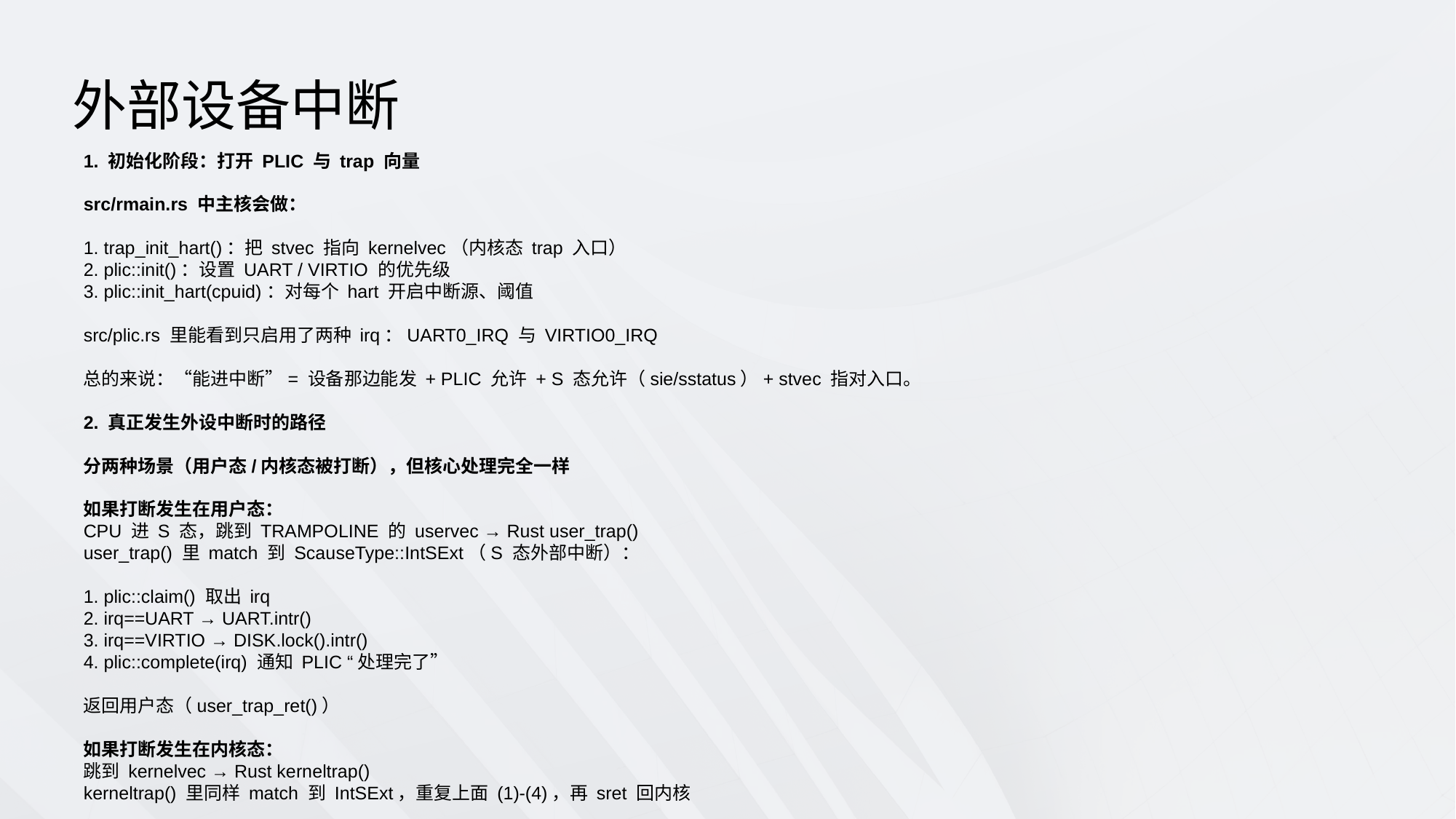

外部设备中断
1. 初始化阶段：打开 PLIC 与 trap 向量

src/rmain.rs 中主核会做：

1. trap_init_hart()：把 stvec 指向 kernelvec（内核态 trap 入口）
2. plic::init()：设置 UART / VIRTIO 的优先级
3. plic::init_hart(cpuid)：对每个 hart 开启中断源、阈值

src/plic.rs 里能看到只启用了两种 irq：UART0_IRQ 与 VIRTIO0_IRQ

总的来说：“能进中断”= 设备那边能发 + PLIC 允许 + S 态允许（sie/sstatus）+ stvec 指对入口。

2. 真正发生外设中断时的路径

分两种场景（用户态/内核态被打断），但核心处理完全一样

如果打断发生在用户态：
CPU 进 S 态，跳到 TRAMPOLINE 的 uservec → Rust user_trap()
user_trap() 里 match 到 ScauseType::IntSExt（S 态外部中断）：

1. plic::claim() 取出 irq
2. irq==UART → UART.intr()
3. irq==VIRTIO → DISK.lock().intr()
4. plic::complete(irq) 通知 PLIC “处理完了”

返回用户态（user_trap_ret()）

如果打断发生在内核态：
跳到 kernelvec → Rust kerneltrap()
kerneltrap() 里同样 match 到 IntSExt，重复上面 (1)-(4)，再 sret 回内核